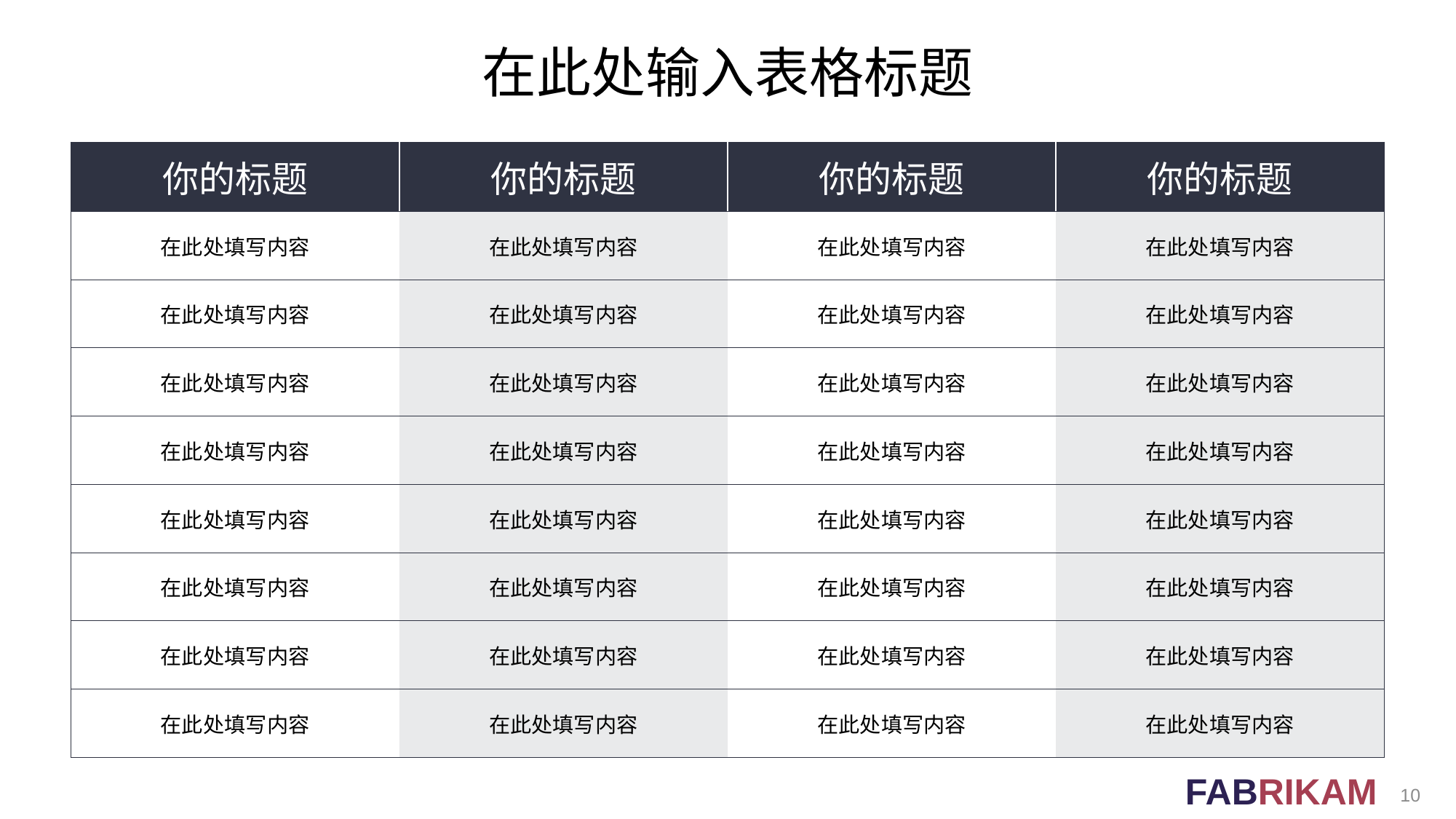

# 在此处输入表格标题
| 你的标题 | 你的标题 | 你的标题 | 你的标题 |
| --- | --- | --- | --- |
| 在此处填写内容 | 在此处填写内容 | 在此处填写内容 | 在此处填写内容 |
| 在此处填写内容 | 在此处填写内容 | 在此处填写内容 | 在此处填写内容 |
| 在此处填写内容 | 在此处填写内容 | 在此处填写内容 | 在此处填写内容 |
| 在此处填写内容 | 在此处填写内容 | 在此处填写内容 | 在此处填写内容 |
| 在此处填写内容 | 在此处填写内容 | 在此处填写内容 | 在此处填写内容 |
| 在此处填写内容 | 在此处填写内容 | 在此处填写内容 | 在此处填写内容 |
| 在此处填写内容 | 在此处填写内容 | 在此处填写内容 | 在此处填写内容 |
| 在此处填写内容 | 在此处填写内容 | 在此处填写内容 | 在此处填写内容 |
10